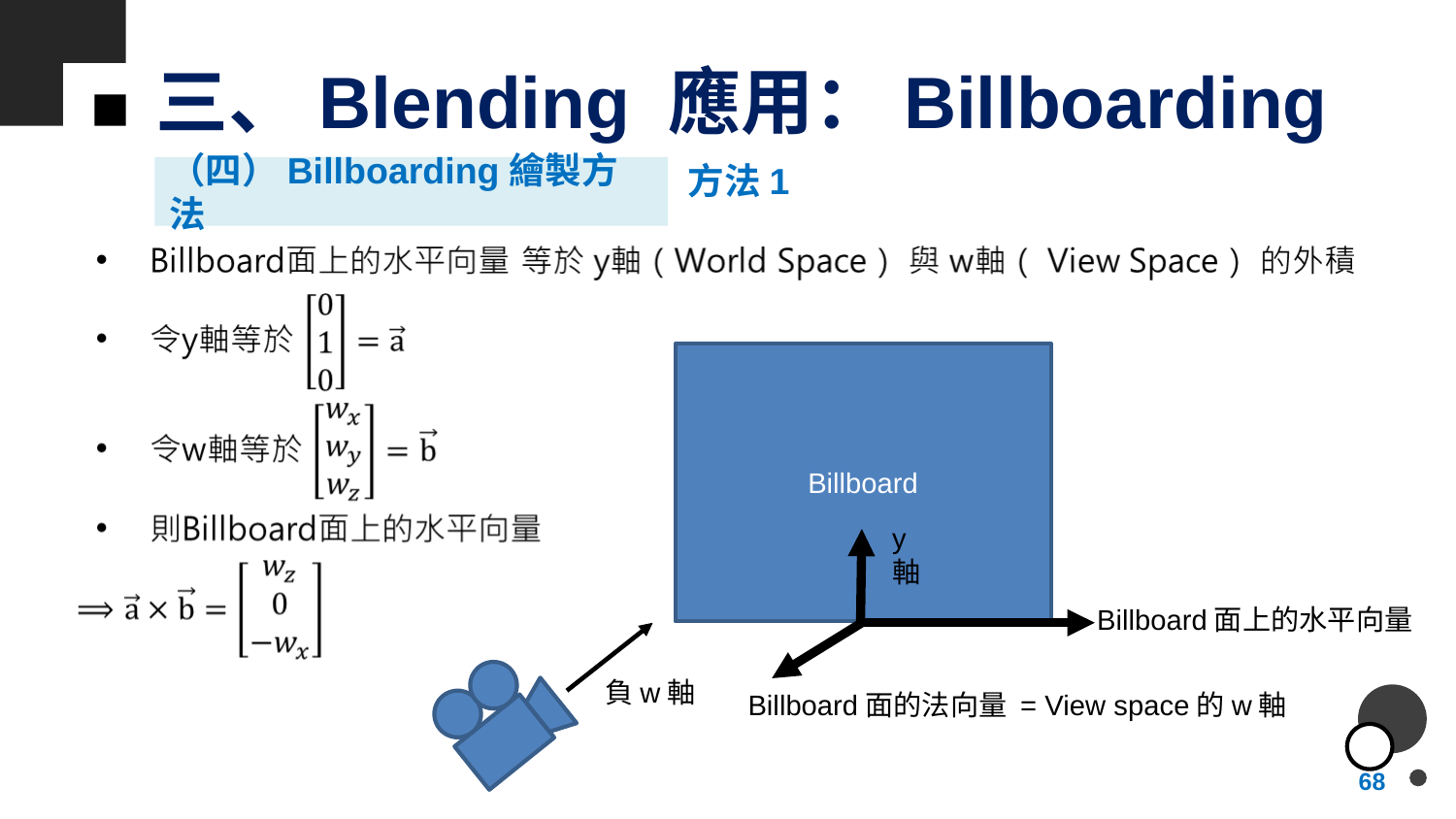

# 三、Blending 應用：Billboarding
方法1
（四）Billboarding繪製方法

Billboard
y軸
Billboard面上的水平向量

負w軸
Billboard面的法向量 = View space的w軸

68